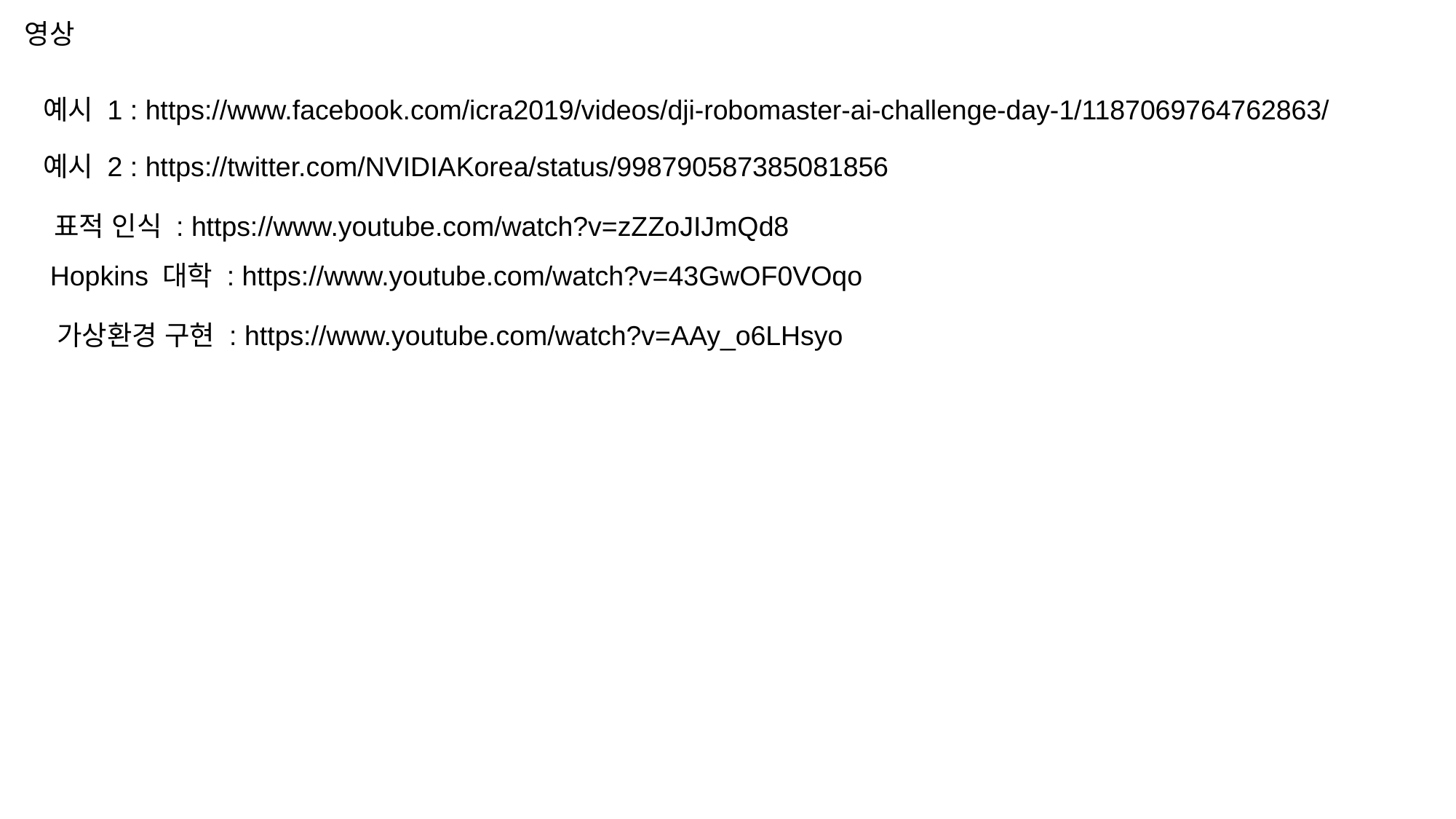

영상
예시 1 : https://www.facebook.com/icra2019/videos/dji-robomaster-ai-challenge-day-1/1187069764762863/
예시 2 : https://twitter.com/NVIDIAKorea/status/998790587385081856
표적 인식 : https://www.youtube.com/watch?v=zZZoJIJmQd8
Hopkins 대학 : https://www.youtube.com/watch?v=43GwOF0VOqo
가상환경 구현 : https://www.youtube.com/watch?v=AAy_o6LHsyo